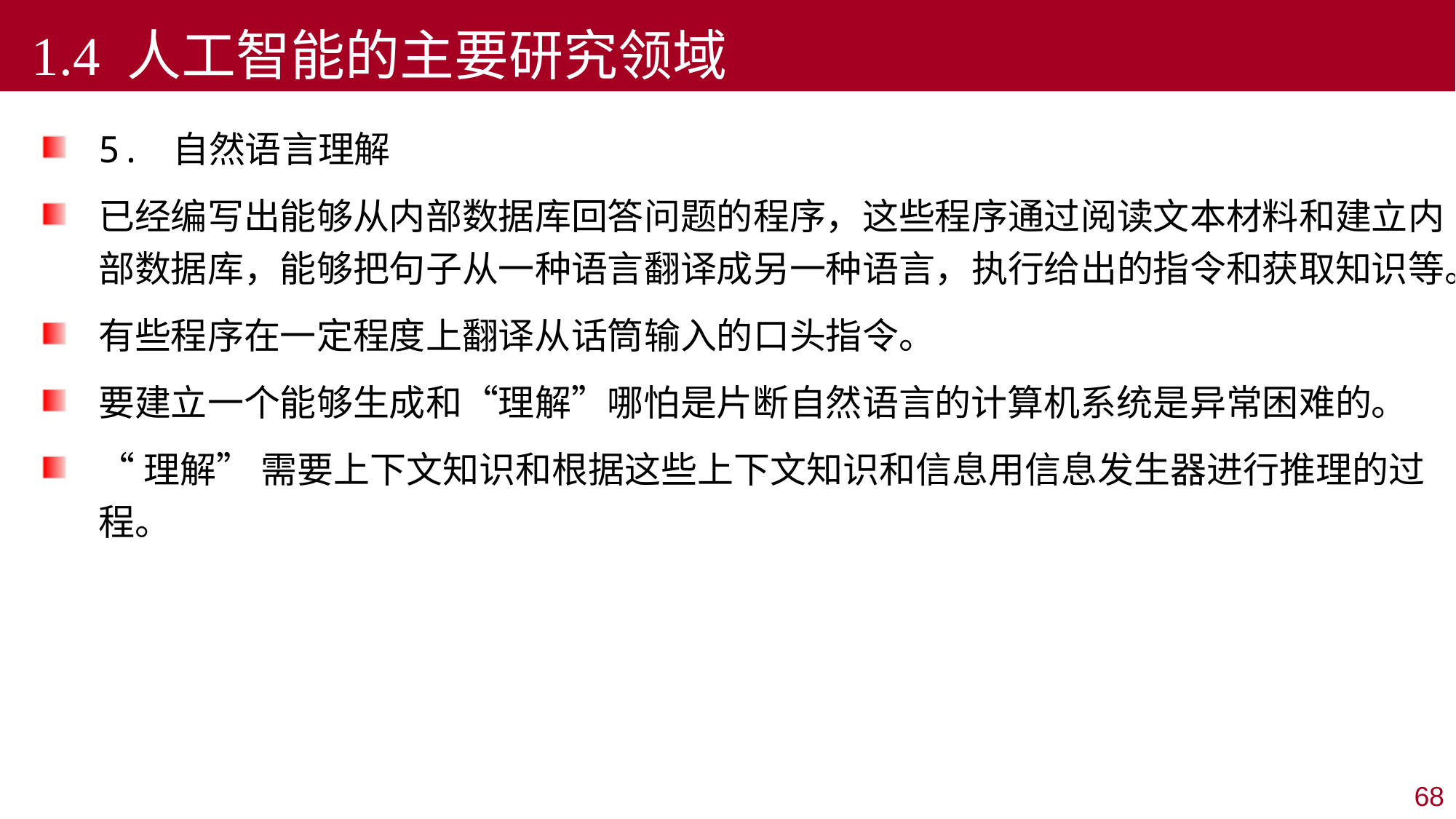

1.4 人工智能的主要研究领域

5. 自然语言理解
已经编写出能够从内部数据库回答问题的程序，这些程序通过阅读文本材料和建立内部数据库，能够把句子从一种语言翻译成另一种语言，执行给出的指令和获取知识等。
有些程序在一定程度上翻译从话筒输入的口头指令。
要建立一个能够生成和“理解”哪怕是片断自然语言的计算机系统是异常困难的。
“理解” 需要上下文知识和根据这些上下文知识和信息用信息发生器进行推理的过程。
68